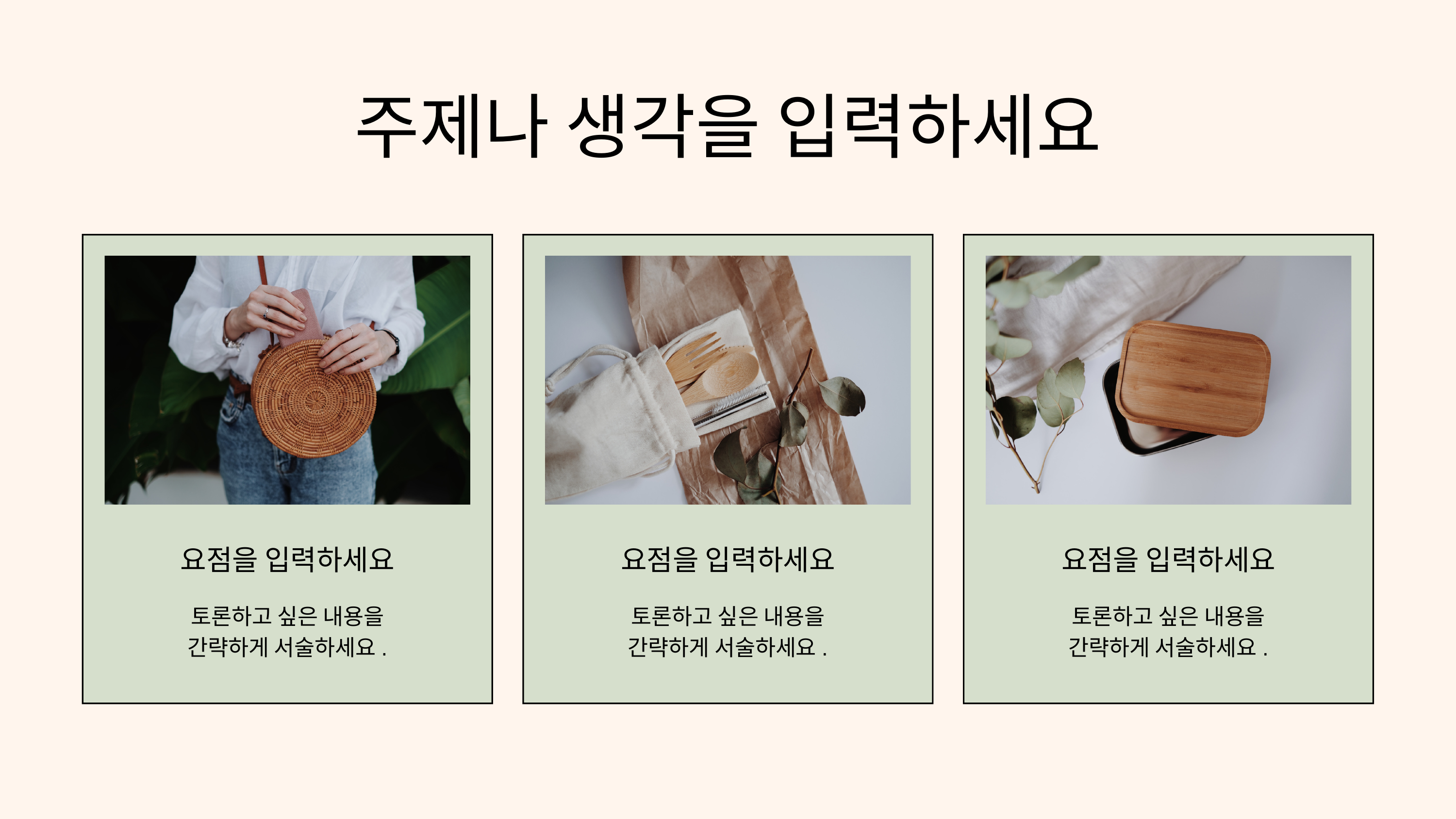

주제나 생각을 입력하세요

요점을 입력하세요
요점을 입력하세요
요점을 입력하세요
토론하고 싶은 내용을
간략하게 서술하세요.
토론하고 싶은 내용을
간략하게 서술하세요.
토론하고 싶은 내용을
간략하게 서술하세요.